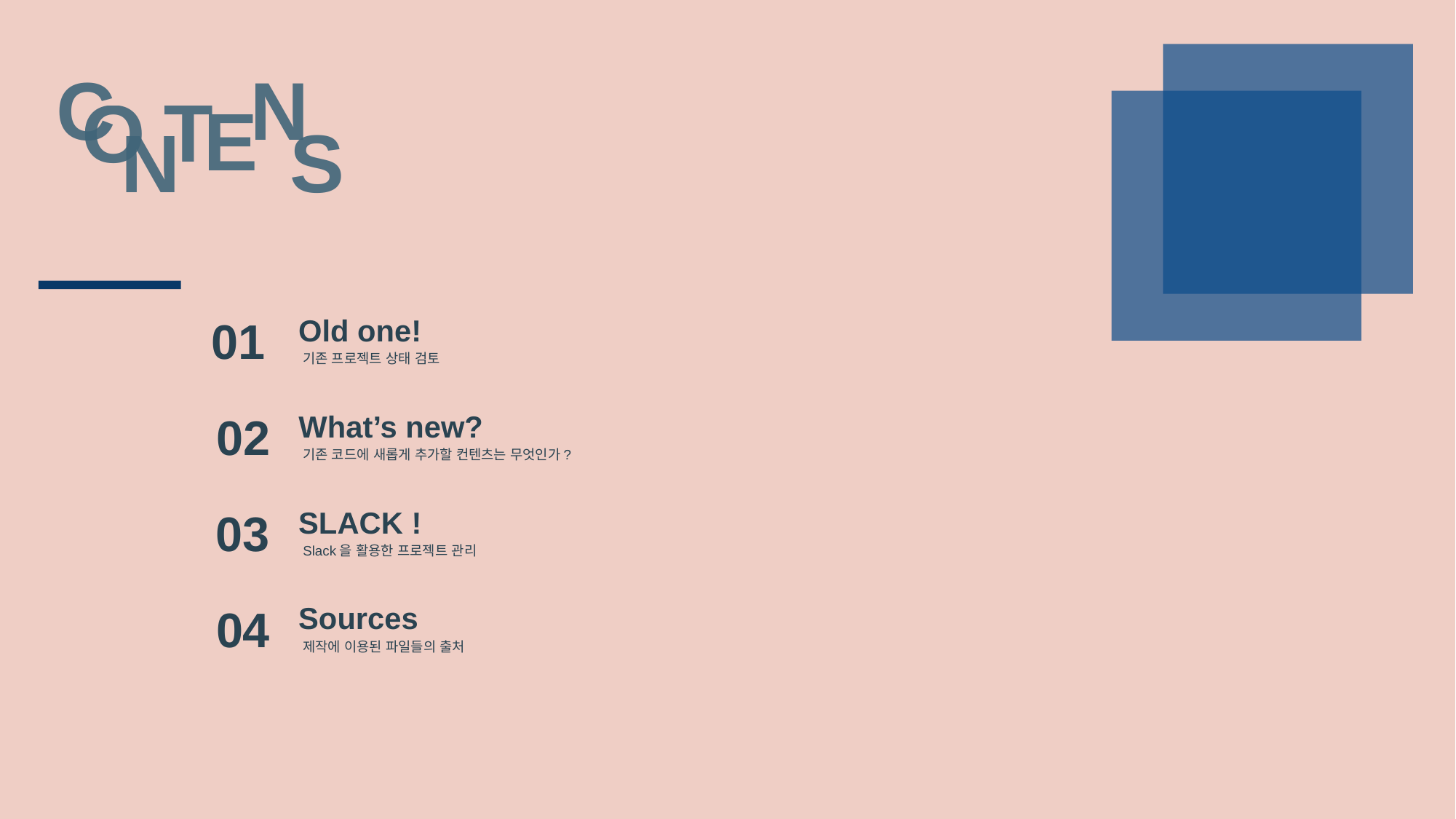

C
N
T
O
E
S
N

01
Old one!
기존 프로젝트 상태 검토
02
What’s new?
기존 코드에 새롭게 추가할 컨텐츠는 무엇인가?
03
SLACK !
Slack을 활용한 프로젝트 관리
04
Sources
제작에 이용된 파일들의 출처